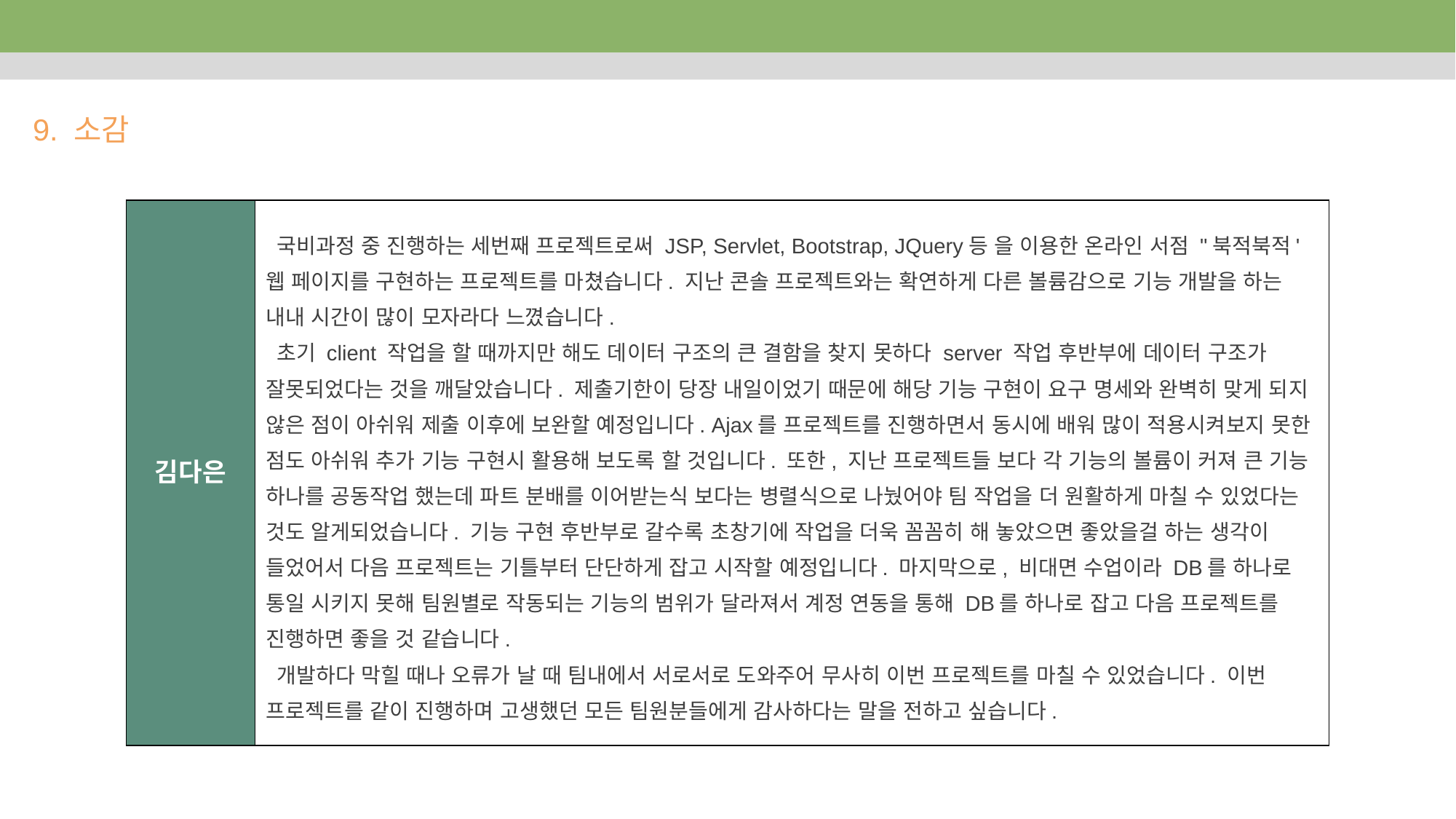

9. 소감
| 김다은 | 국비과정 중 진행하는 세번째 프로젝트로써 JSP, Servlet, Bootstrap, JQuery등 을 이용한 온라인 서점 "북적북적' 웹 페이지를 구현하는 프로젝트를 마쳤습니다. 지난 콘솔 프로젝트와는 확연하게 다른 볼륨감으로 기능 개발을 하는 내내 시간이 많이 모자라다 느꼈습니다. 초기 client 작업을 할 때까지만 해도 데이터 구조의 큰 결함을 찾지 못하다 server 작업 후반부에 데이터 구조가 잘못되었다는 것을 깨달았습니다. 제출기한이 당장 내일이었기 때문에 해당 기능 구현이 요구 명세와 완벽히 맞게 되지 않은 점이 아쉬워 제출 이후에 보완할 예정입니다. Ajax를 프로젝트를 진행하면서 동시에 배워 많이 적용시켜보지 못한 점도 아쉬워 추가 기능 구현시 활용해 보도록 할 것입니다. 또한, 지난 프로젝트들 보다 각 기능의 볼륨이 커져 큰 기능 하나를 공동작업 했는데 파트 분배를 이어받는식 보다는 병렬식으로 나눴어야 팀 작업을 더 원활하게 마칠 수 있었다는 것도 알게되었습니다. 기능 구현 후반부로 갈수록 초창기에 작업을 더욱 꼼꼼히 해 놓았으면 좋았을걸 하는 생각이 들었어서 다음 프로젝트는 기틀부터 단단하게 잡고 시작할 예정입니다. 마지막으로, 비대면 수업이라 DB를 하나로 통일 시키지 못해 팀원별로 작동되는 기능의 범위가 달라져서 계정 연동을 통해 DB를 하나로 잡고 다음 프로젝트를 진행하면 좋을 것 같습니다. 개발하다 막힐 때나 오류가 날 때 팀내에서 서로서로 도와주어 무사히 이번 프로젝트를 마칠 수 있었습니다. 이번 프로젝트를 같이 진행하며 고생했던 모든 팀원분들에게 감사하다는 말을 전하고 싶습니다. |
| --- | --- |